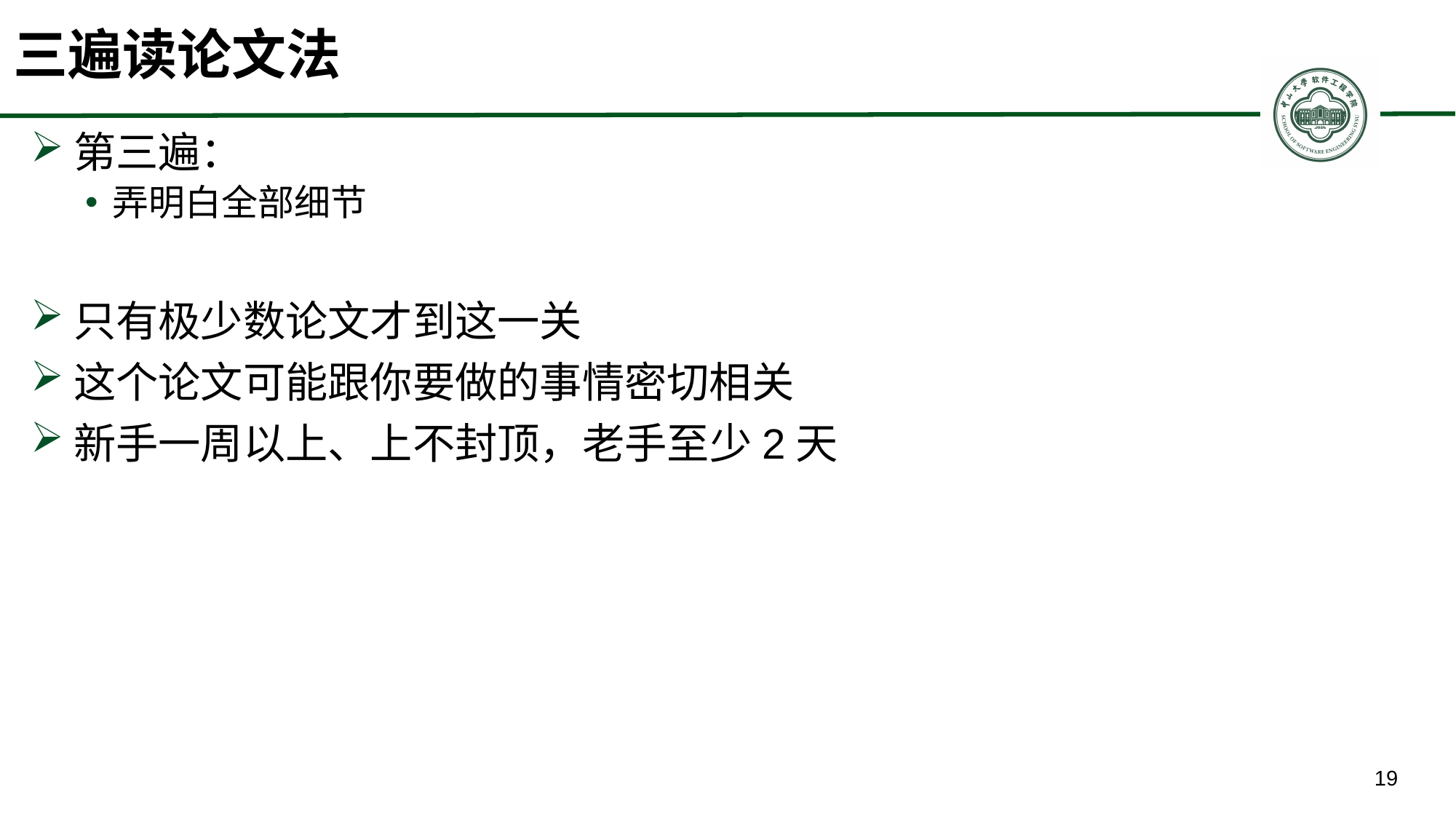

# 三遍读论文法
第三遍：
弄明白全部细节

只有极少数论文才到这一关
这个论文可能跟你要做的事情密切相关
新手一周以上、上不封顶，老手至少2天

19